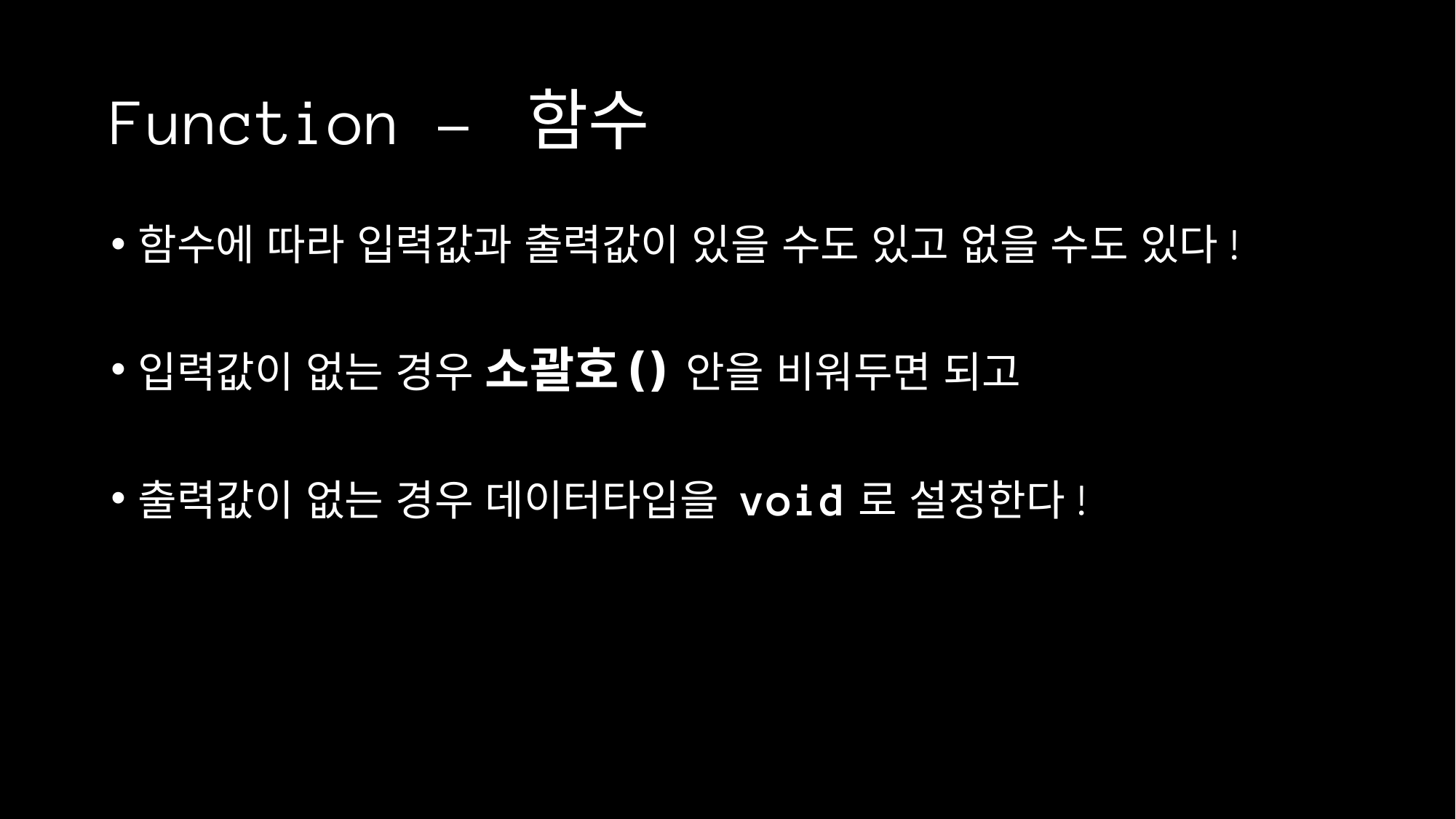

# Function - 함수
함수에 따라 입력값과 출력값이 있을 수도 있고 없을 수도 있다!

입력값이 없는 경우 소괄호() 안을 비워두면 되고

출력값이 없는 경우 데이터타입을 void로 설정한다!